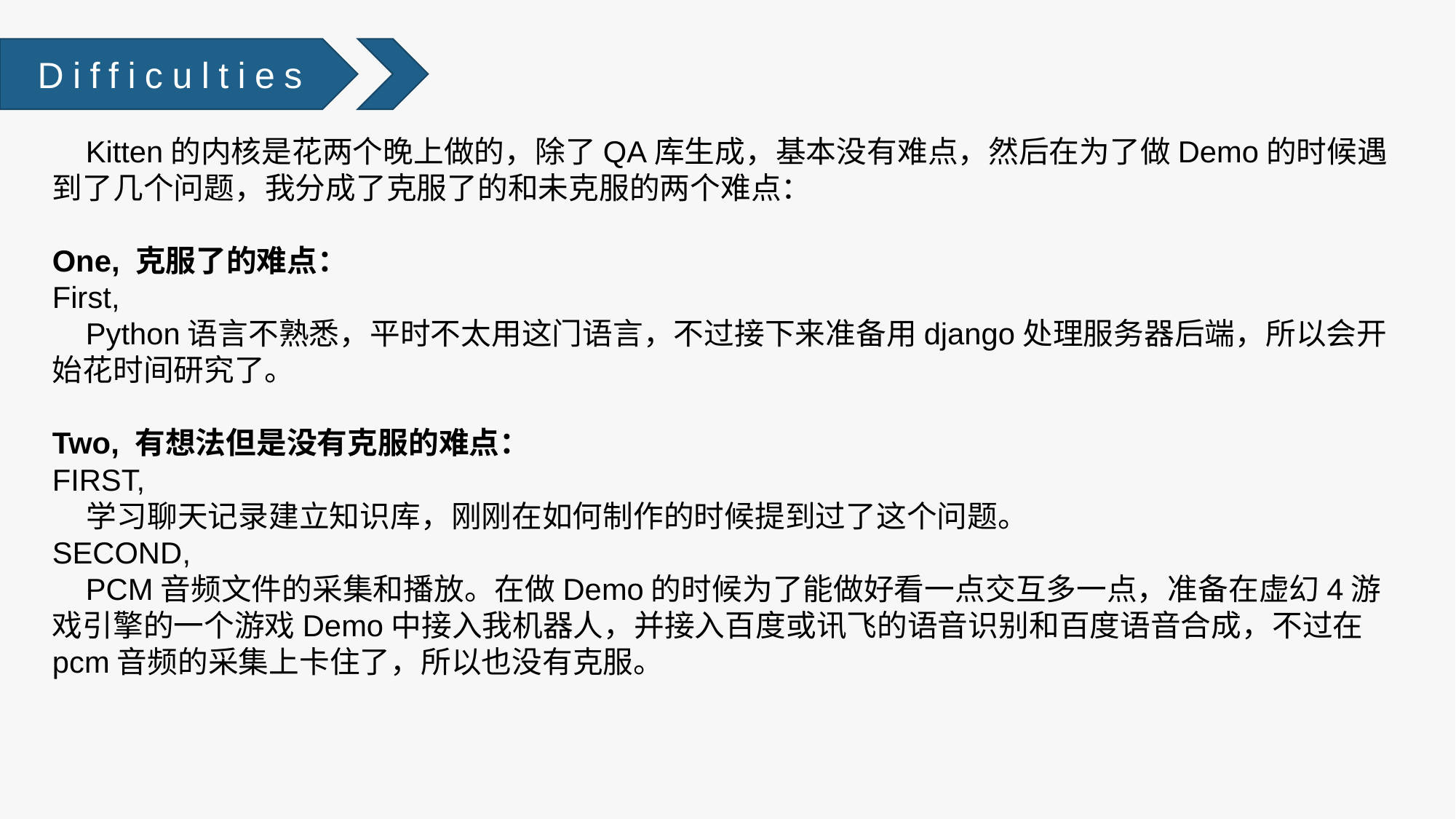

Difficulties

    Kitten的内核是花两个晚上做的，除了QA库生成，基本没有难点，然后在为了做Demo的时候遇到了几个问题，我分成了克服了的和未克服的两个难点：

One, 克服了的难点：
First,
    Python语言不熟悉，平时不太用这门语言，不过接下来准备用django处理服务器后端，所以会开始花时间研究了。

Two, 有想法但是没有克服的难点：
FIRST,
    学习聊天记录建立知识库，刚刚在如何制作的时候提到过了这个问题。
SECOND,
    PCM音频文件的采集和播放。在做Demo的时候为了能做好看一点交互多一点，准备在虚幻4游戏引擎的一个游戏Demo中接入我机器人，并接入百度或讯飞的语音识别和百度语音合成，不过在pcm音频的采集上卡住了，所以也没有克服。